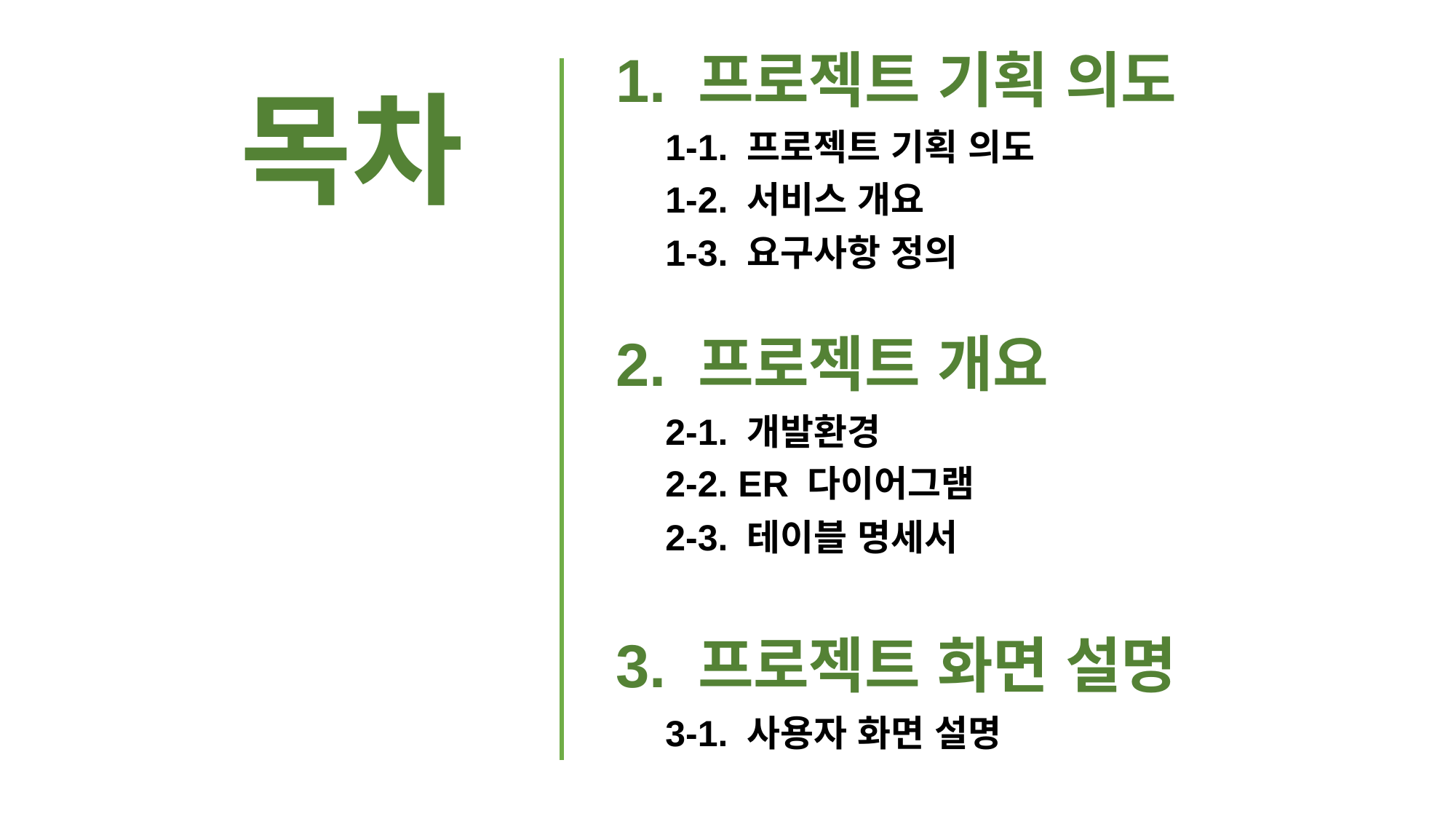

1. 프로젝트 기획 의도
목차
1-1. 프로젝트 기획 의도
1-2. 서비스 개요
1-3. 요구사항 정의
2. 프로젝트 개요
2-1. 개발환경
2-2. ER 다이어그램
2-3. 테이블 명세서
3. 프로젝트 화면 설명
3-1. 사용자 화면 설명